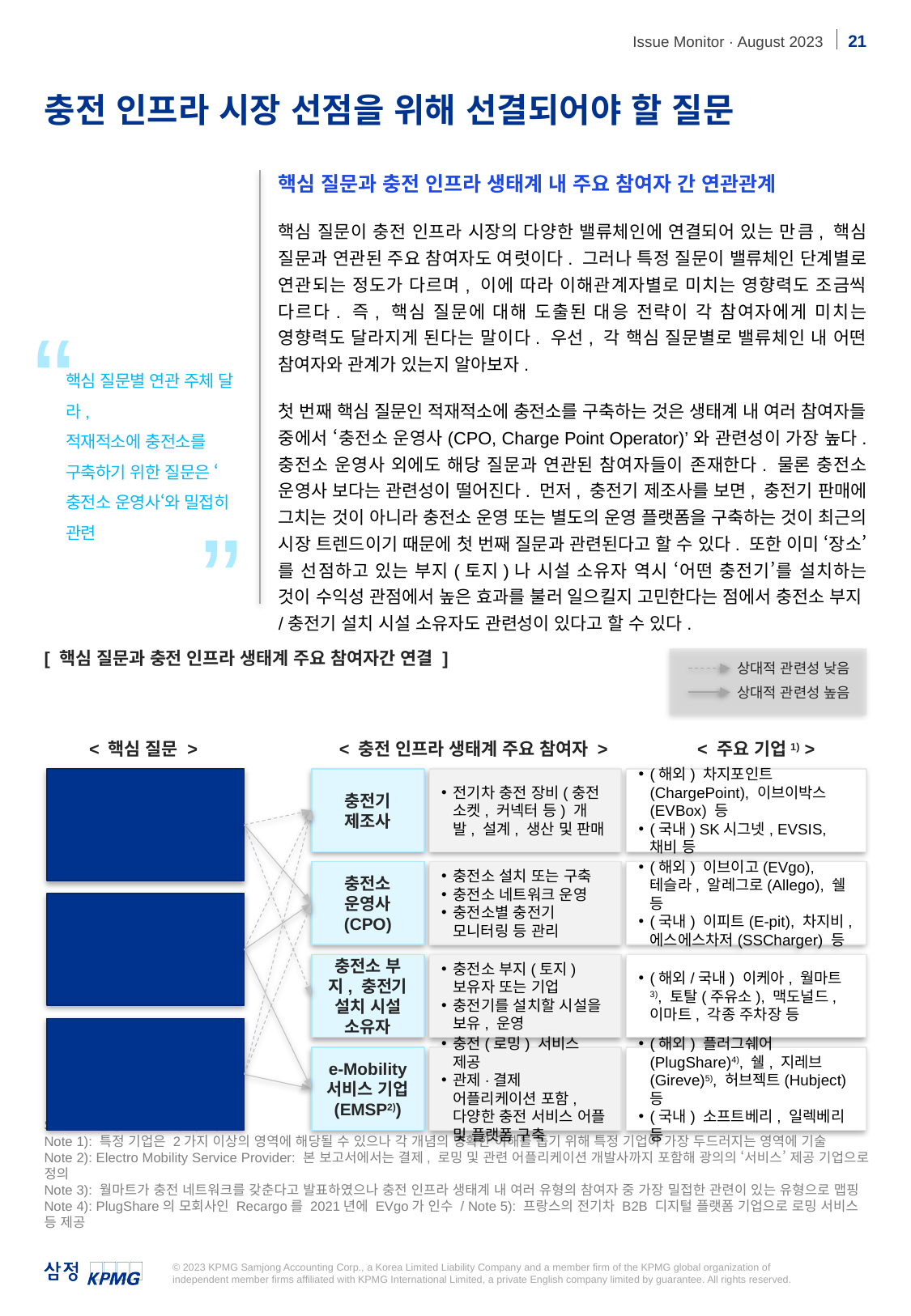

충전 인프라 시장 선점을 위해 선결되어야 할 질문
핵심 질문과 충전 인프라 생태계 내 주요 참여자 간 연관관계
핵심 질문이 충전 인프라 시장의 다양한 밸류체인에 연결되어 있는 만큼, 핵심 질문과 연관된 주요 참여자도 여럿이다. 그러나 특정 질문이 밸류체인 단계별로 연관되는 정도가 다르며, 이에 따라 이해관계자별로 미치는 영향력도 조금씩 다르다. 즉, 핵심 질문에 대해 도출된 대응 전략이 각 참여자에게 미치는 영향력도 달라지게 된다는 말이다. 우선, 각 핵심 질문별로 밸류체인 내 어떤 참여자와 관계가 있는지 알아보자.
첫 번째 핵심 질문인 적재적소에 충전소를 구축하는 것은 생태계 내 여러 참여자들 중에서 ‘충전소 운영사(CPO, Charge Point Operator)’와 관련성이 가장 높다. 충전소 운영사 외에도 해당 질문과 연관된 참여자들이 존재한다. 물론 충전소 운영사 보다는 관련성이 떨어진다. 먼저, 충전기 제조사를 보면, 충전기 판매에 그치는 것이 아니라 충전소 운영 또는 별도의 운영 플랫폼을 구축하는 것이 최근의 시장 트렌드이기 때문에 첫 번째 질문과 관련된다고 할 수 있다. 또한 이미 ‘장소’를 선점하고 있는 부지(토지)나 시설 소유자 역시 ‘어떤 충전기’를 설치하는 것이 수익성 관점에서 높은 효과를 불러 일으킬지 고민한다는 점에서 충전소 부지/충전기 설치 시설 소유자도 관련성이 있다고 할 수 있다.
“
핵심 질문별 연관 주체 달라,
적재적소에 충전소를 구축하기 위한 질문은 ‘충전소 운영사‘와 밀접히 관련
”
[ 핵심 질문과 충전 인프라 생태계 주요 참여자간 연결 ]

상대적 관련성 낮음
상대적 관련성 높음
< 핵심 질문 >
< 충전 인프라 생태계 주요 참여자 >
< 주요 기업1) >
소비자 편의성·기업의 수익성을 달성하기 위해 어떤 충전소를 어디에 구축할 것인가?
충전 인프라에 대한 소비자의 불안을 어떻게 개선할 것인가?
충전 관련 서비스를 통해 고객의 충전소 이용을 촉진하려면?
충전기 제조사
전기차 충전 장비(충전 소켓, 커넥터 등) 개발, 설계, 생산 및 판매
(해외) 차지포인트(ChargePoint), 이브이박스(EVBox) 등
(국내) SK시그넷, EVSIS, 채비 등
충전소 운영사
(CPO)
충전소 설치 또는 구축
충전소 네트워크 운영
충전소별 충전기 모니터링 등 관리
(해외) 이브이고(EVgo), 테슬라, 알레그로(Allego), 쉘 등
(국내) 이피트(E-pit), 차지비, 에스에스차저(SSCharger) 등
충전소 부지, 충전기 설치 시설 소유자
충전소 부지(토지) 보유자 또는 기업
충전기를 설치할 시설을 보유, 운영
(해외/국내) 이케아, 월마트3), 토탈(주유소), 맥도널드, 이마트, 각종 주차장 등
e-Mobility 서비스 기업
(EMSP2))
충전(로밍) 서비스 제공
관제·결제 어플리케이션 포함, 다양한 충전 서비스 어플 및 플랫폼 구축
(해외) 플러그쉐어(PlugShare)4), 쉘, 지레브(Gireve)5), 허브젝트(Hubject) 등
(국내) 소프트베리, 일렉베리 등
Source: 삼정KPMG 경제연구원
Note 1): 특정 기업은 2가지 이상의 영역에 해당될 수 있으나 각 개념의 명확한 이해를 돕기 위해 특정 기업이 가장 두드러지는 영역에 기술
Note 2): Electro Mobility Service Provider: 본 보고서에서는 결제, 로밍 및 관련 어플리케이션 개발사까지 포함해 광의의 ‘서비스’ 제공 기업으로 정의
Note 3): 월마트가 충전 네트워크를 갖춘다고 발표하였으나 충전 인프라 생태계 내 여러 유형의 참여자 중 가장 밀접한 관련이 있는 유형으로 맵핑
Note 4): PlugShare의 모회사인 Recargo를 2021년에 EVgo가 인수 / Note 5): 프랑스의 전기차 B2B 디지털 플랫폼 기업으로 로밍 서비스 등 제공